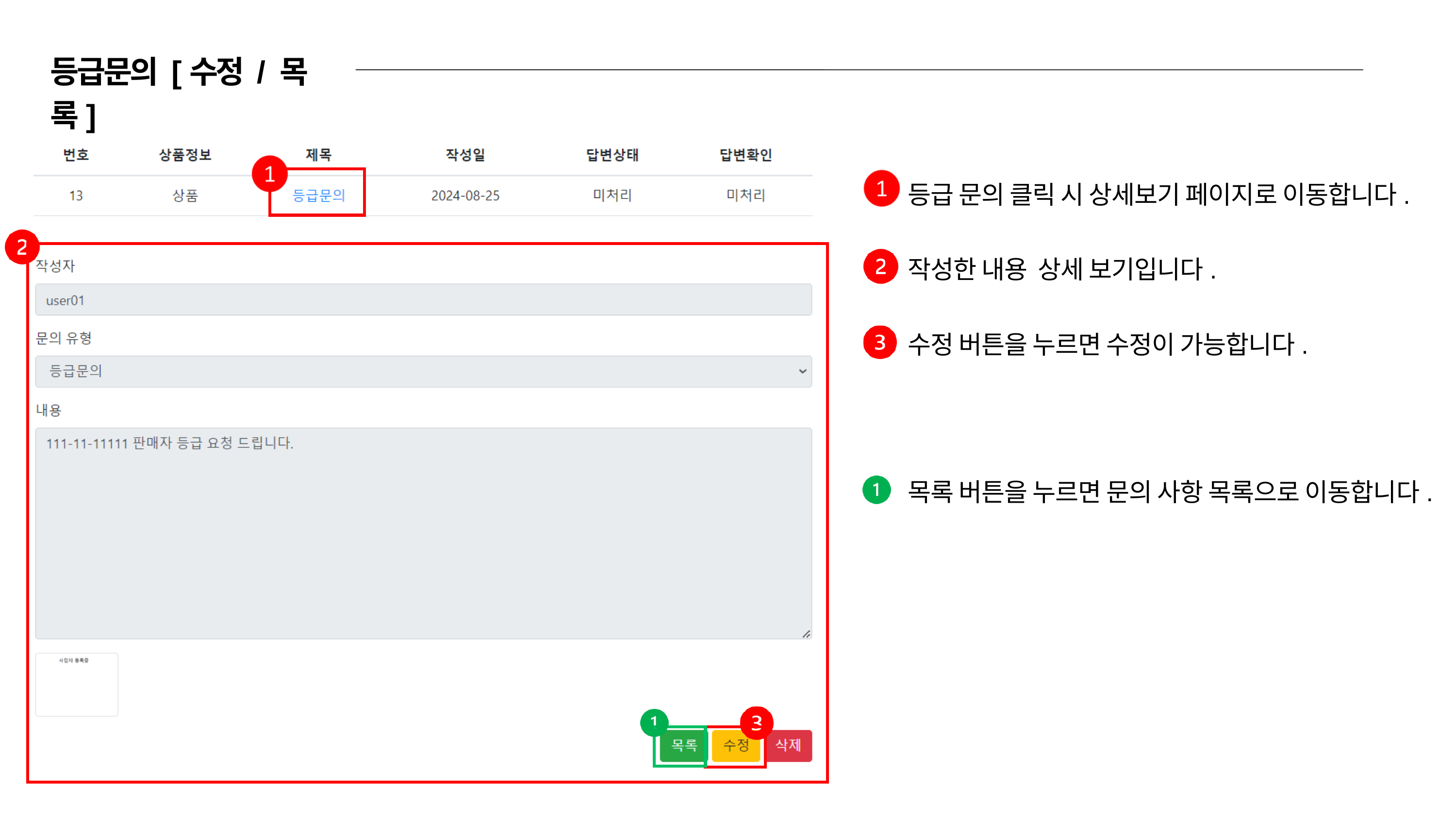

등급문의 [수정 / 목록]

등급 문의 클릭 시 상세보기 페이지로 이동합니다.

작성한 내용  상세 보기입니다.

수정 버튼을 누르면 수정이 가능합니다.
목록 버튼을 누르면 문의 사항 목록으로 이동합니다.